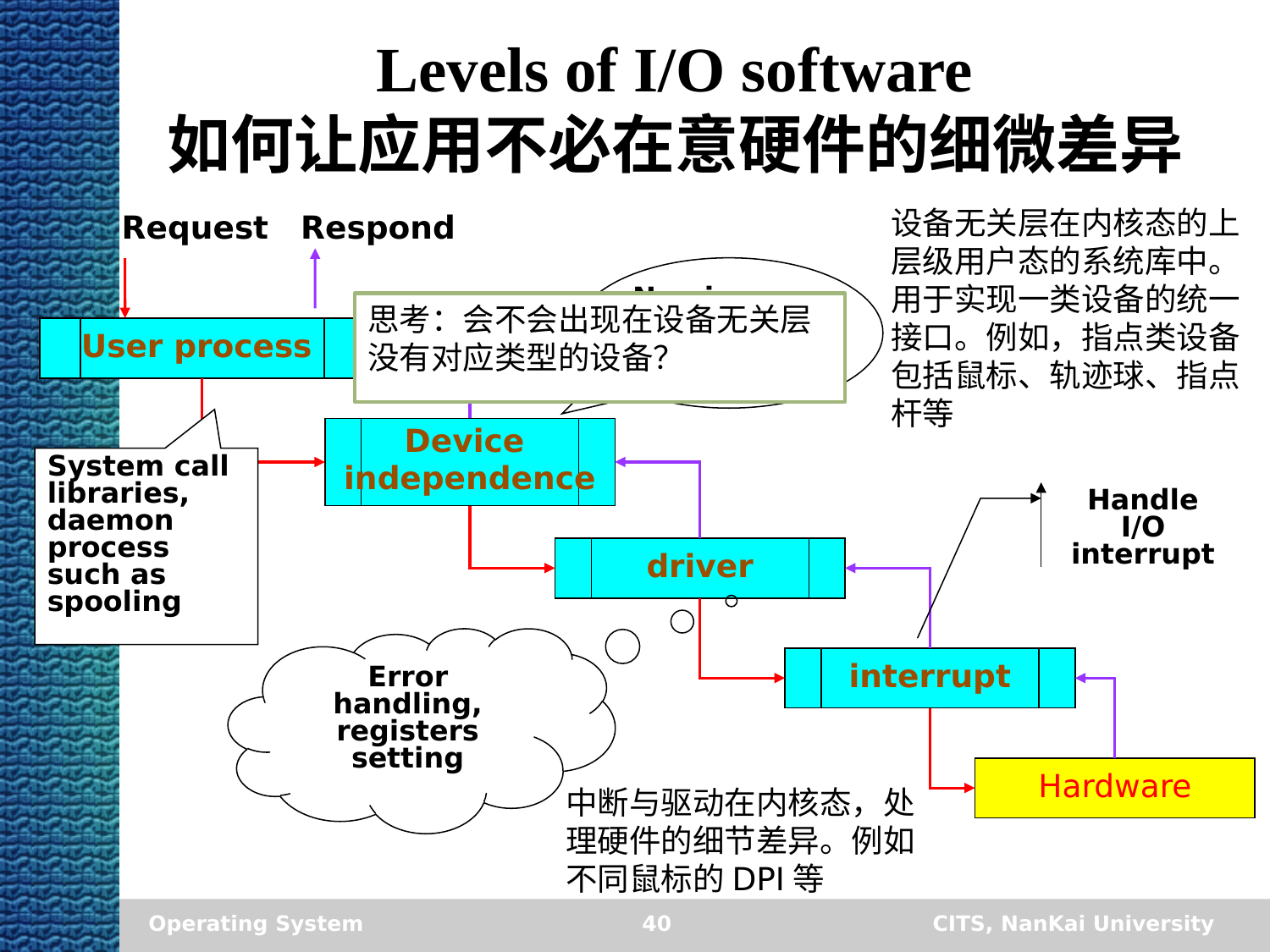

# Levels of I/O software 如何让应用不必在意硬件的细微差异
设备无关层在内核态的上层级用户态的系统库中。用于实现一类设备的统一接口。例如，指点类设备包括鼠标、轨迹球、指点杆等
Request
Respond

Naming, protection, sharing

思考：会不会出现在设备无关层没有对应类型的设备？
User process
Device
independence
System call libraries, daemon process such as spooling
Handle I/O interrupt
driver
Error handling, registers setting
interrupt
Hardware
中断与驱动在内核态，处理硬件的细节差异。例如不同鼠标的DPI等
Operating System
40
CITS, NanKai University